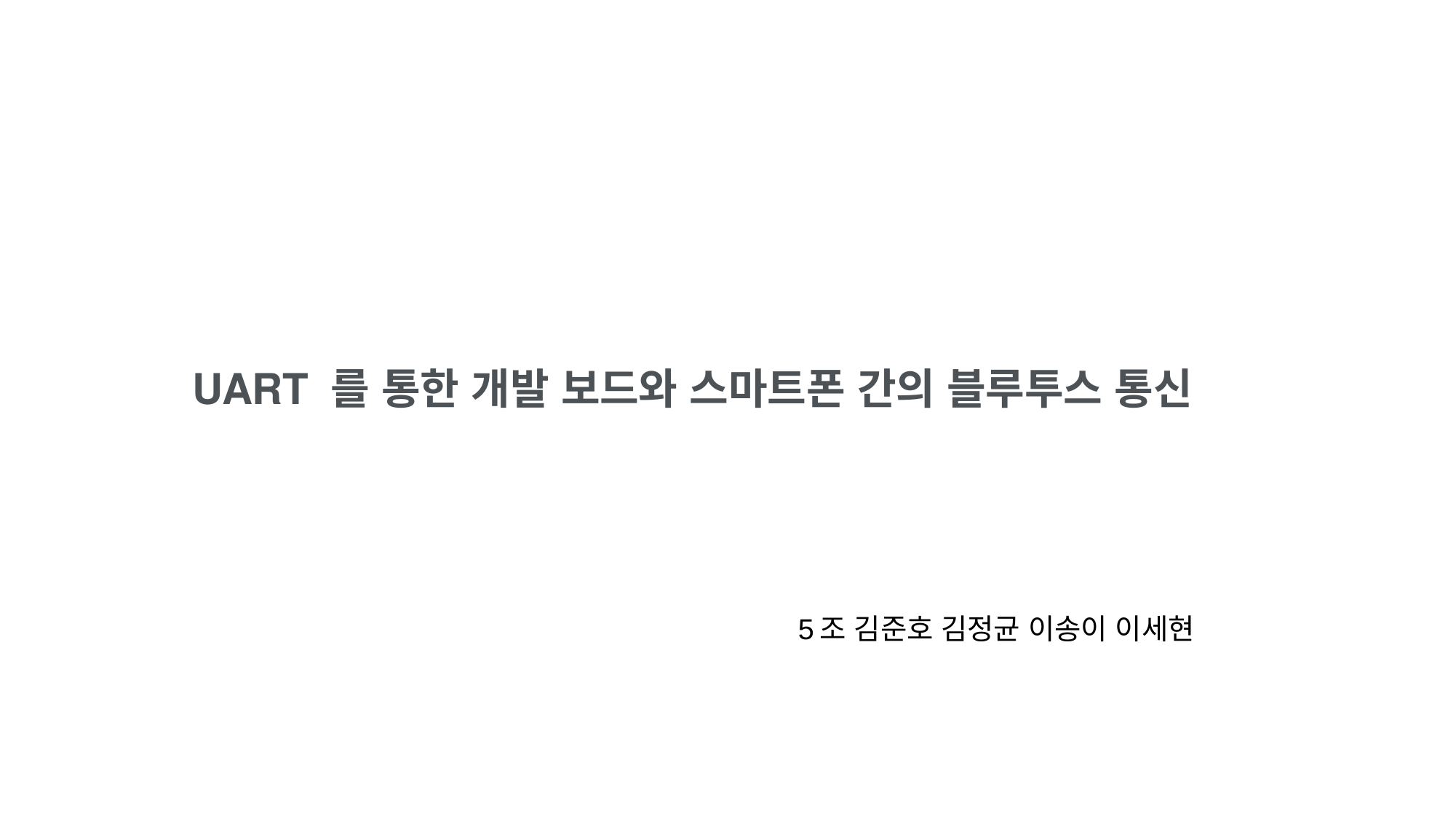

# UART 를 통한 개발 보드와 스마트폰 간의 블루투스 통신
5조 김준호 김정균 이송이 이세현